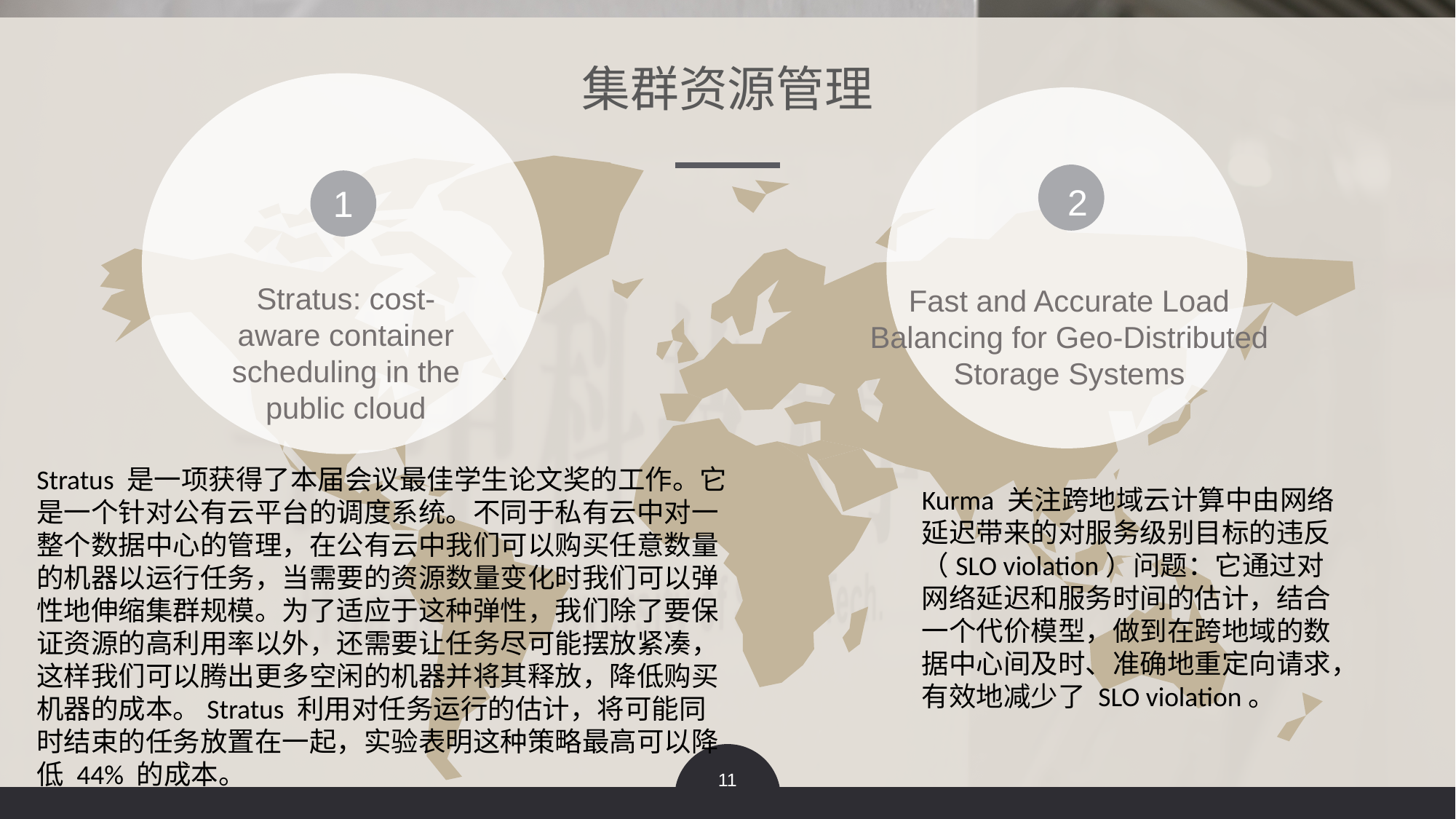

集群资源管理

2

1
Stratus: cost-aware container scheduling in the public cloud

Fast and Accurate Load Balancing for Geo-Distributed Storage Systems

Stratus 是一项获得了本届会议最佳学生论文奖的工作。它是一个针对公有云平台的调度系统。不同于私有云中对一整个数据中心的管理，在公有云中我们可以购买任意数量的机器以运行任务，当需要的资源数量变化时我们可以弹性地伸缩集群规模。为了适应于这种弹性，我们除了要保证资源的高利用率以外，还需要让任务尽可能摆放紧凑，这样我们可以腾出更多空闲的机器并将其释放，降低购买机器的成本。Stratus 利用对任务运行的估计，将可能同时结束的任务放置在一起，实验表明这种策略最高可以降低 44% 的成本。
Kurma 关注跨地域云计算中由网络延迟带来的对服务级别目标的违反（SLO violation）问题：它通过对网络延迟和服务时间的估计，结合一个代价模型，做到在跨地域的数据中心间及时、准确地重定向请求，有效地减少了 SLO violation。
11